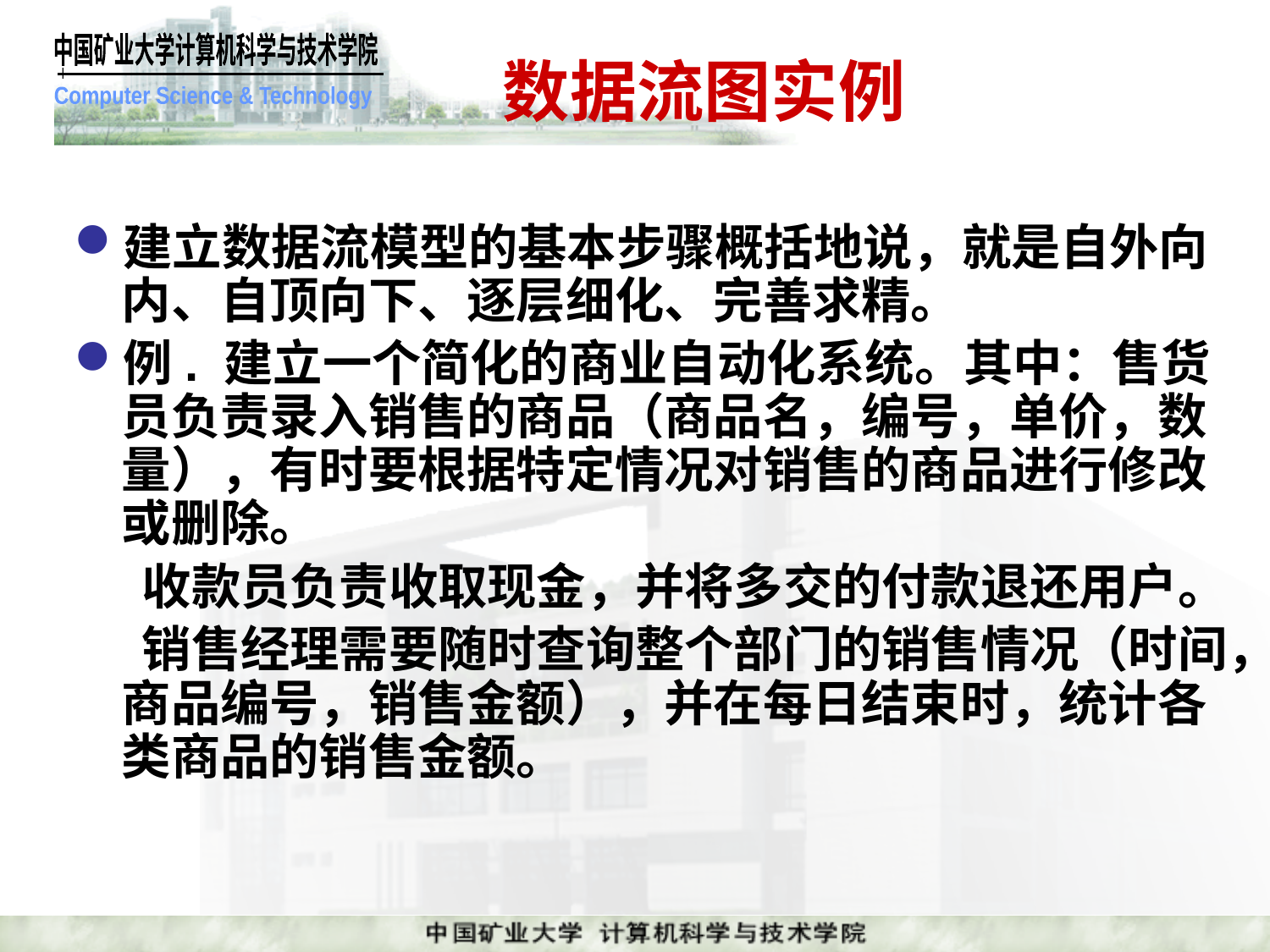

# 数据流图实例
建立数据流模型的基本步骤概括地说，就是自外向内、自顶向下、逐层细化、完善求精。
例. 建立一个简化的商业自动化系统。其中：售货员负责录入销售的商品（商品名，编号，单价，数量），有时要根据特定情况对销售的商品进行修改或删除。
     收款员负责收取现金，并将多交的付款退还用户。
     销售经理需要随时查询整个部门的销售情况（时间，商品编号，销售金额），并在每日结束时，统计各类商品的销售金额。